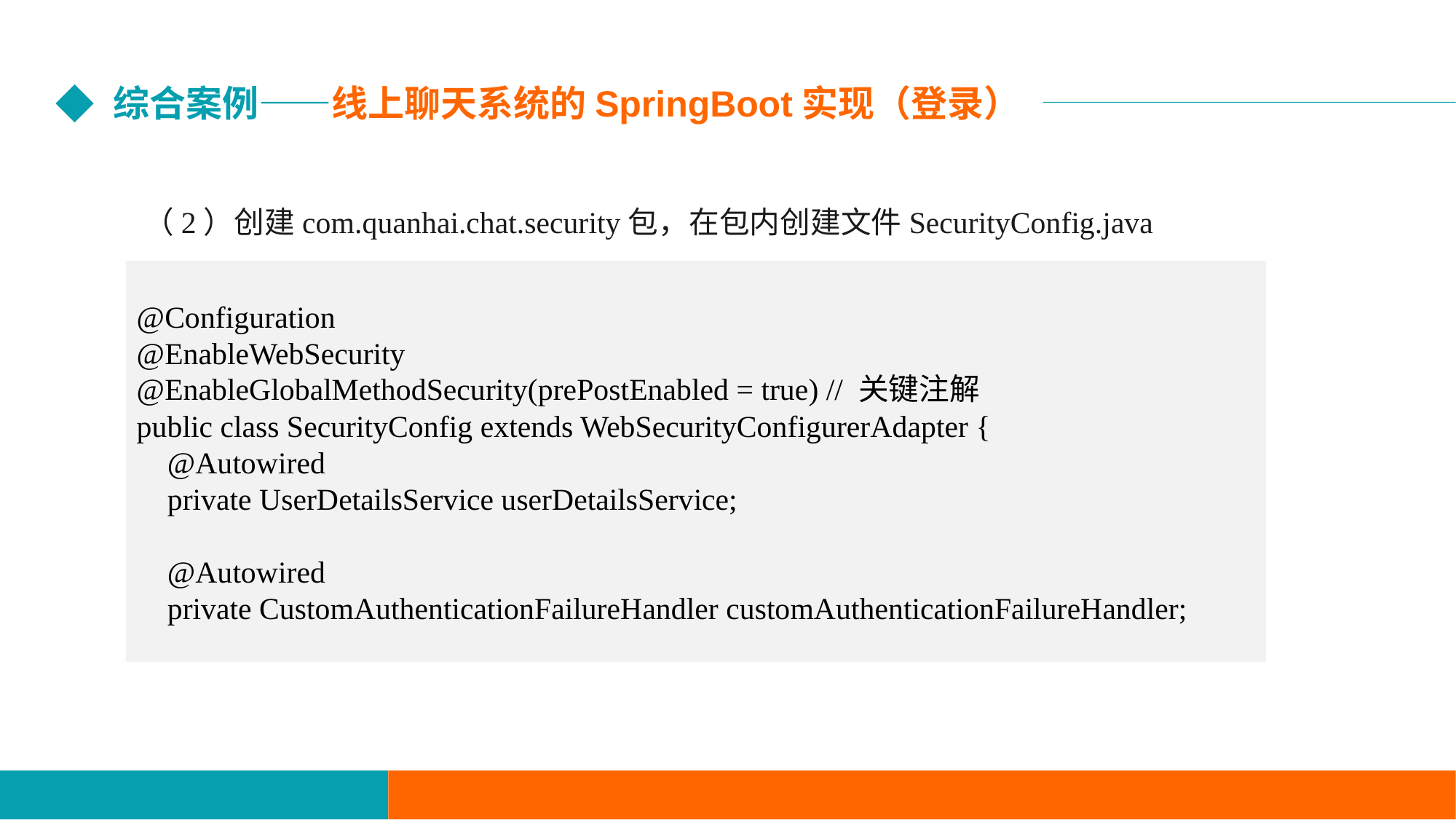

综合案例——线上聊天系统的SpringBoot实现（登录）

（2）创建com.quanhai.chat.security包，在包内创建文件SecurityConfig.java

@Configuration
@EnableWebSecurity
@EnableGlobalMethodSecurity(prePostEnabled = true) // 关键注解
public class SecurityConfig extends WebSecurityConfigurerAdapter {
    @Autowired
    private UserDetailsService userDetailsService;

    @Autowired
    private CustomAuthenticationFailureHandler customAuthenticationFailureHandler;